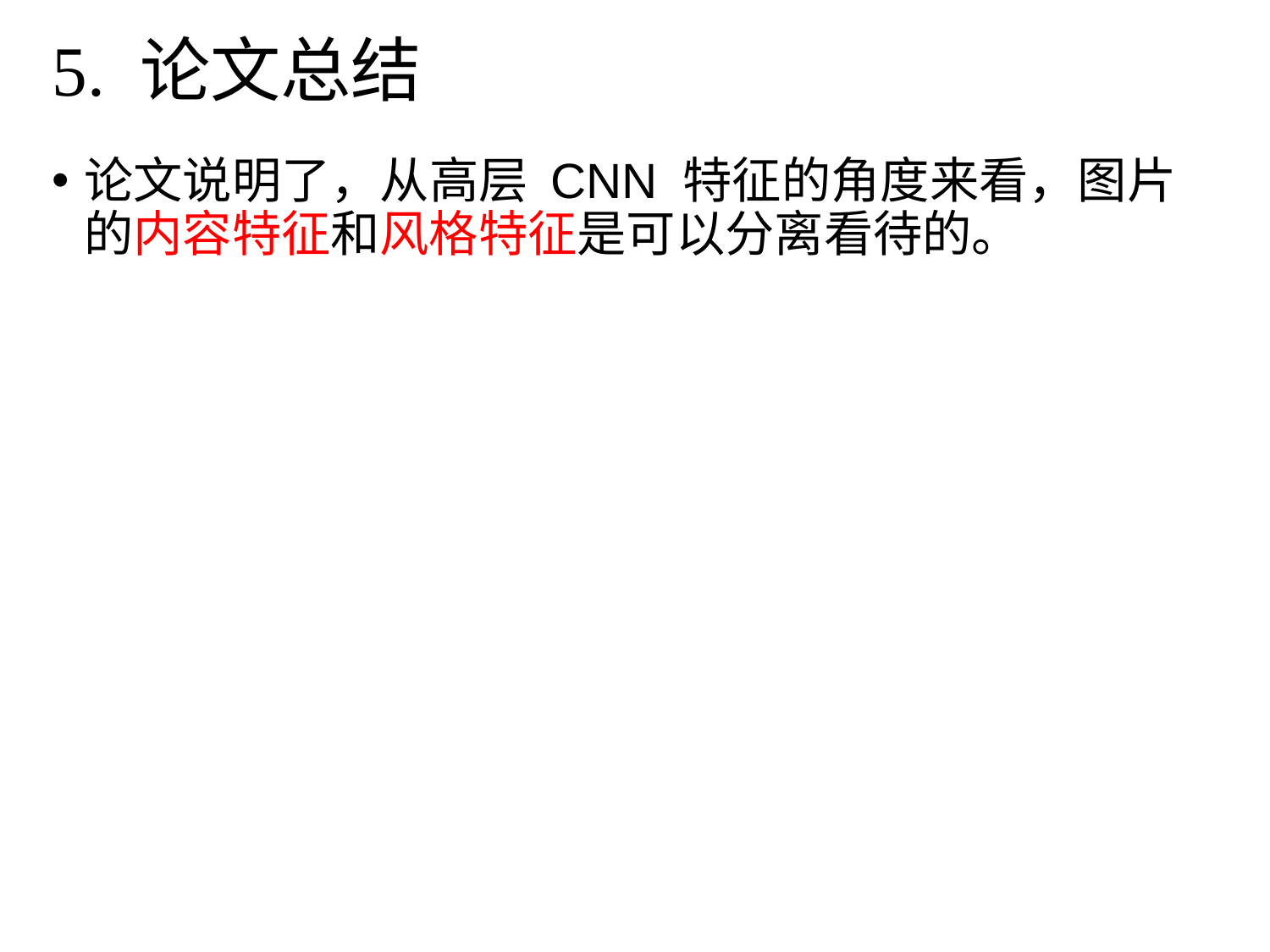

# 5. 论文总结
论文说明了，从高层 CNN 特征的角度来看，图片的内容特征和风格特征是可以分离看待的。